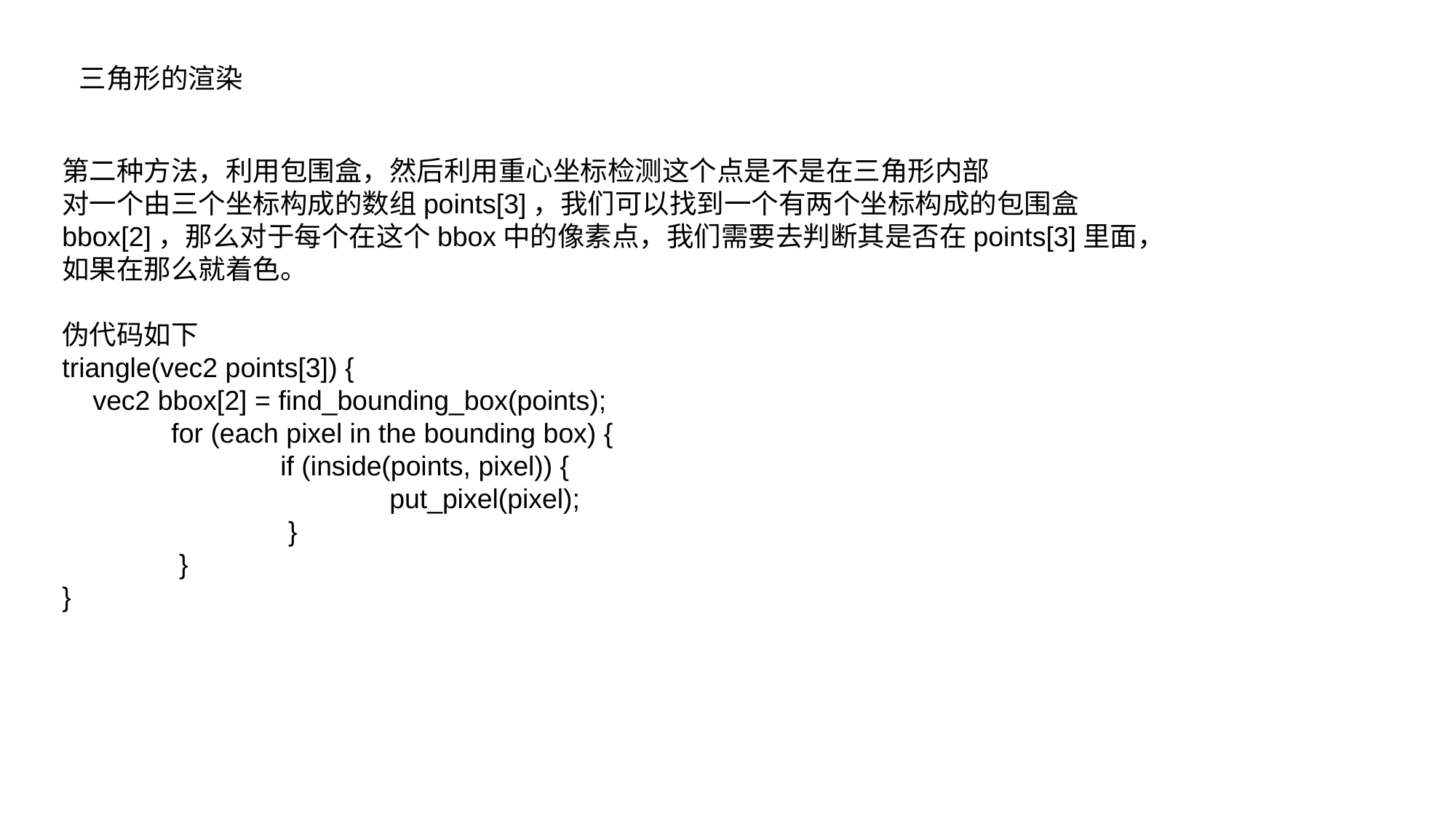

三角形的渲染
第二种方法，利用包围盒，然后利用重心坐标检测这个点是不是在三角形内部
对一个由三个坐标构成的数组points[3]，我们可以找到一个有两个坐标构成的包围盒bbox[2]，那么对于每个在这个bbox中的像素点，我们需要去判断其是否在points[3]里面，如果在那么就着色。

伪代码如下
triangle(vec2 points[3]) {
    vec2 bbox[2] = find_bounding_box(points);
    	for (each pixel in the bounding box) {
        		if (inside(points, pixel)) {
            			put_pixel(pixel);
       		 }
   	 }
}